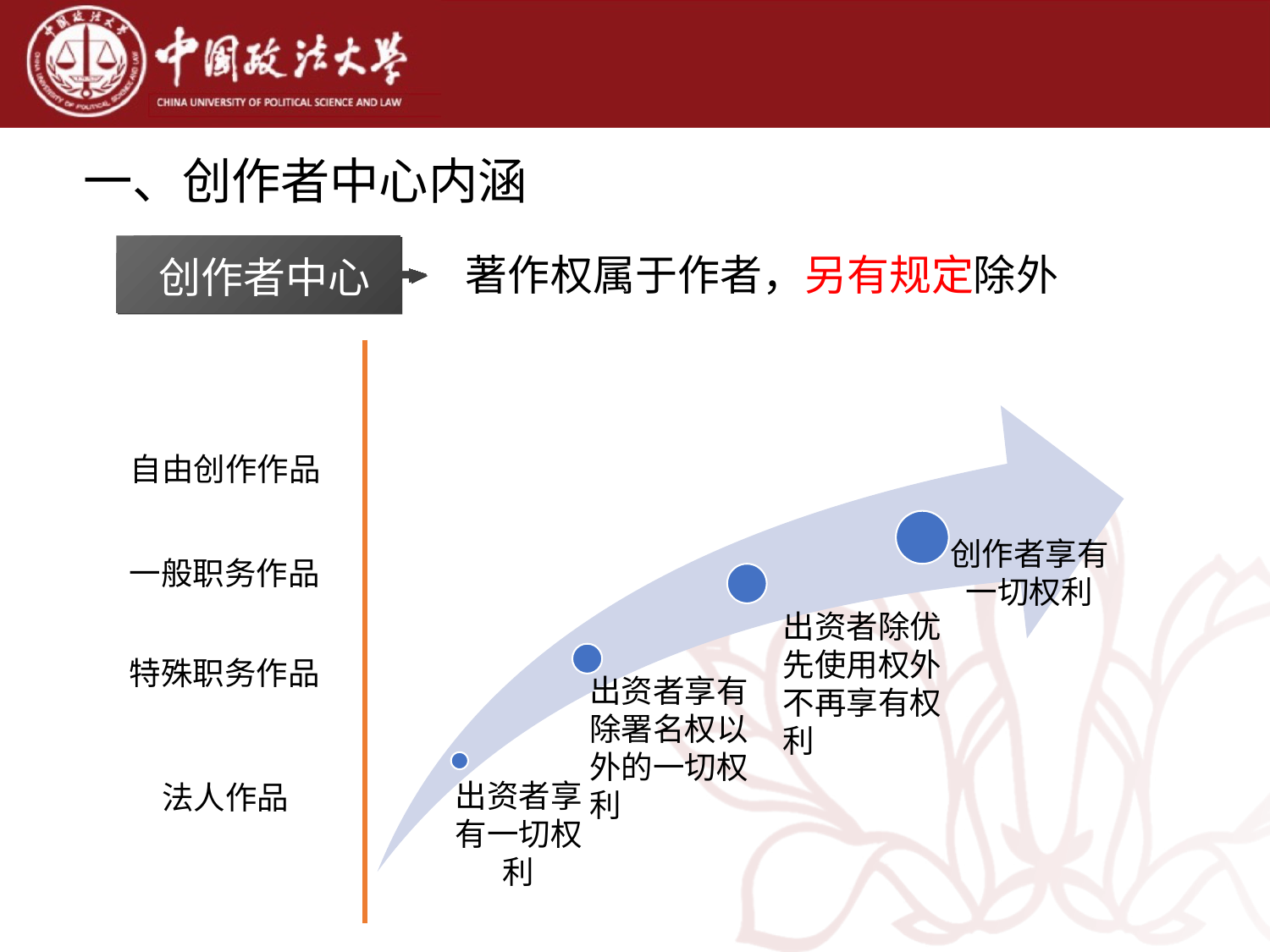

# 一、创作者中心内涵

著作权属于作者，另有规定除外
创作者中心
出资者享有一切权利
出资者享有除署名权以外的一切权利
出资者除优先使用权外不再享有权利
创作者享有一切权利

自由创作作品
一般职务作品

特殊职务作品

法人作品